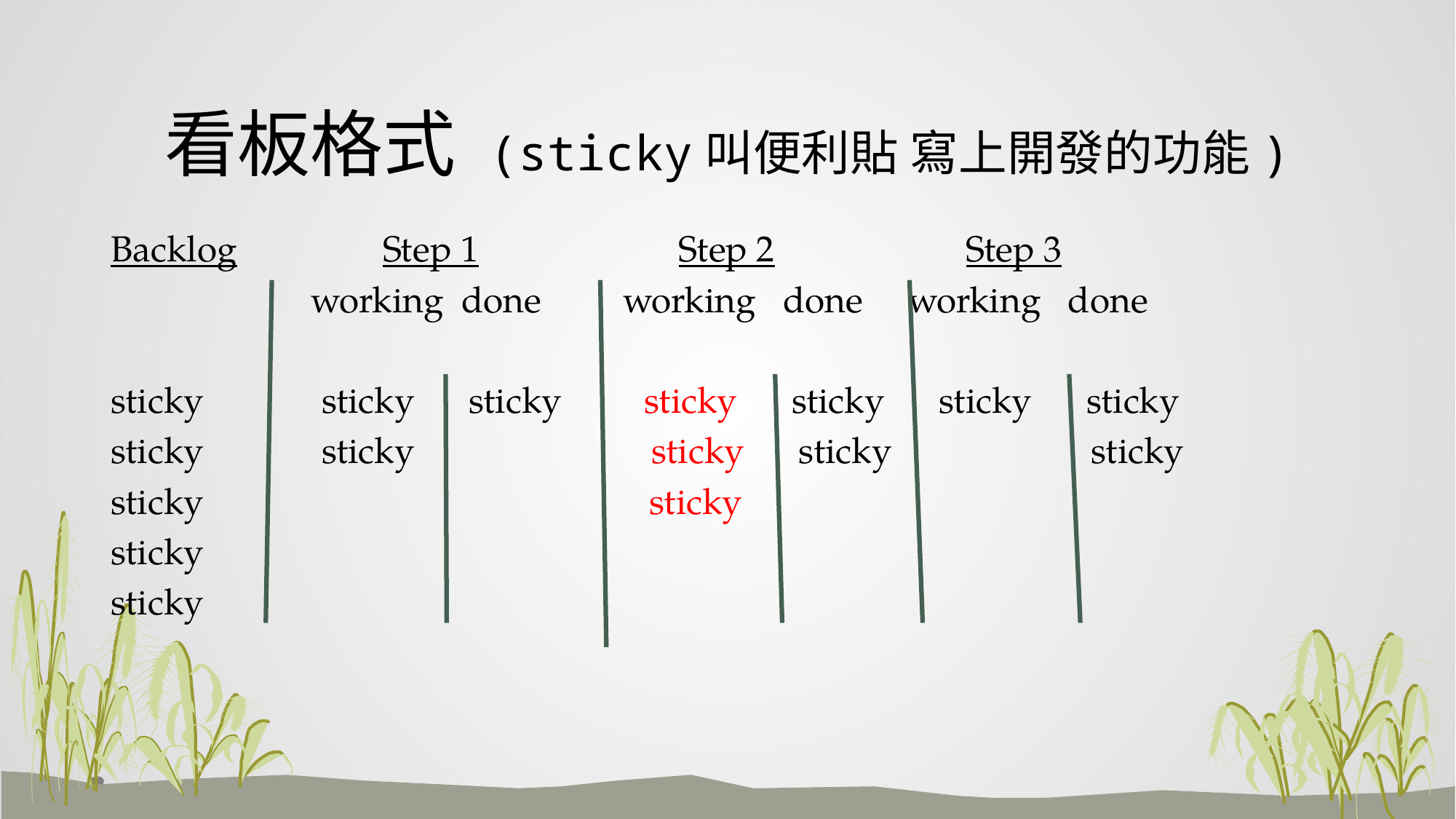

# 看板格式 (sticky叫便利貼 寫上開發的功能)
   Backlog                Step 1                      Step 2                     Step 3
                         working  done         working   done     working   done

   sticky             sticky      sticky         sticky      sticky      sticky      sticky
   sticky             sticky                          sticky      sticky                      sticky
   sticky                                                 sticky
   sticky
   sticky